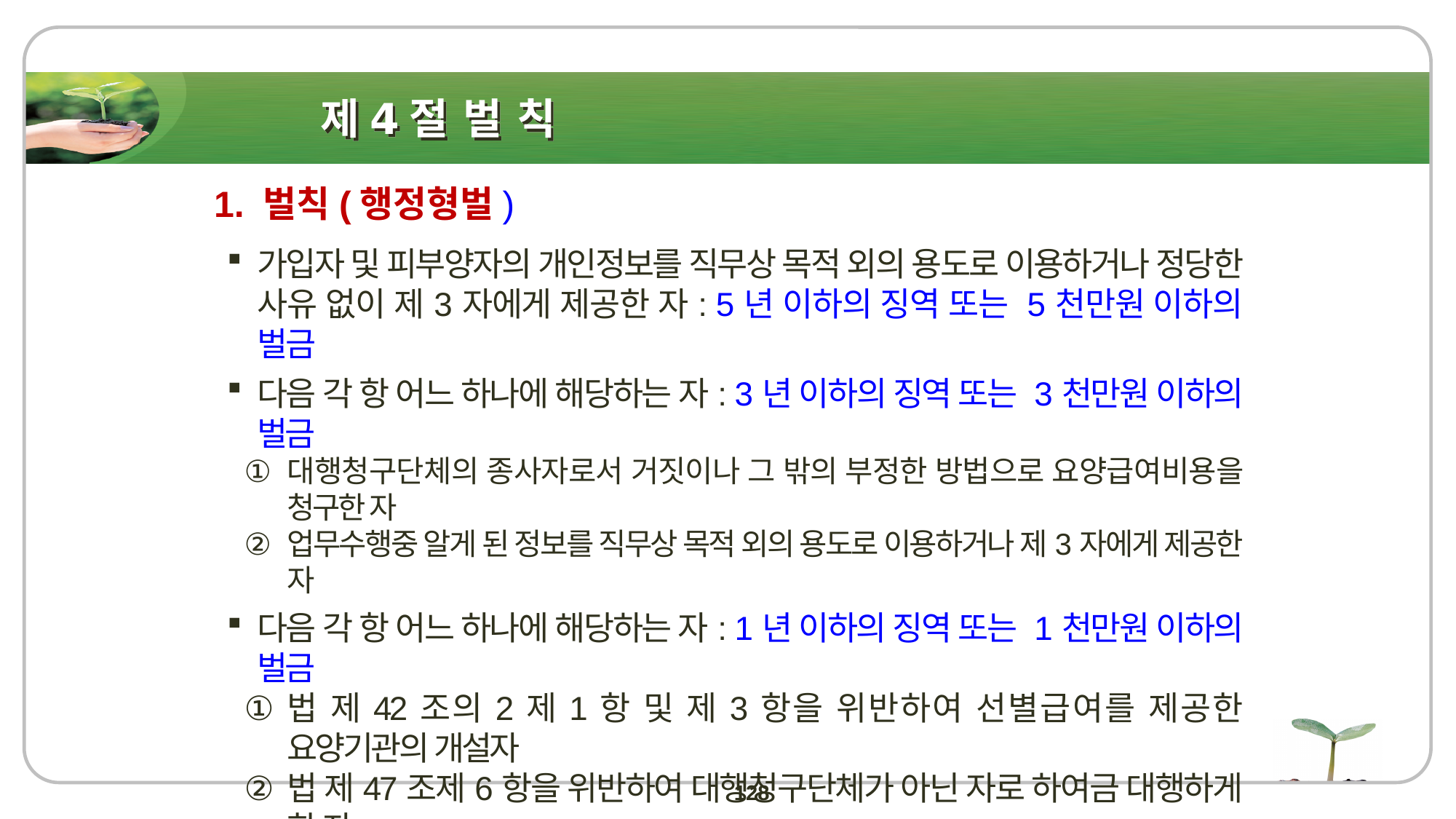

# 제4절 벌 칙
1. 벌칙(행정형벌)
가입자 및 피부양자의 개인정보를 직무상 목적 외의 용도로 이용하거나 정당한 사유 없이 제3자에게 제공한 자: 5년 이하의 징역 또는 5천만원 이하의 벌금
다음 각 항 어느 하나에 해당하는 자: 3년 이하의 징역 또는 3천만원 이하의 벌금
대행청구단체의 종사자로서 거짓이나 그 밖의 부정한 방법으로 요양급여비용을 청구한 자
업무수행중 알게 된 정보를 직무상 목적 외의 용도로 이용하거나 제3자에게 제공한 자
다음 각 항 어느 하나에 해당하는 자: 1년 이하의 징역 또는 1천만원 이하의 벌금
법 제42조의2제1항 및 제3항을 위반하여 선별급여를 제공한 요양기관의 개설자
법 제47조제6항을 위반하여 대행청구단체가 아닌 자로 하여금 대행하게 한 자
법 제93조를 위반한 사용자
법 제98조제2항을 위반한 요양기관의 개설자
거짓이나 그 밖의 부정한 방법으로 보험급여를 받거나 타인으로 하여금 보험급여를 받게 한 자
128